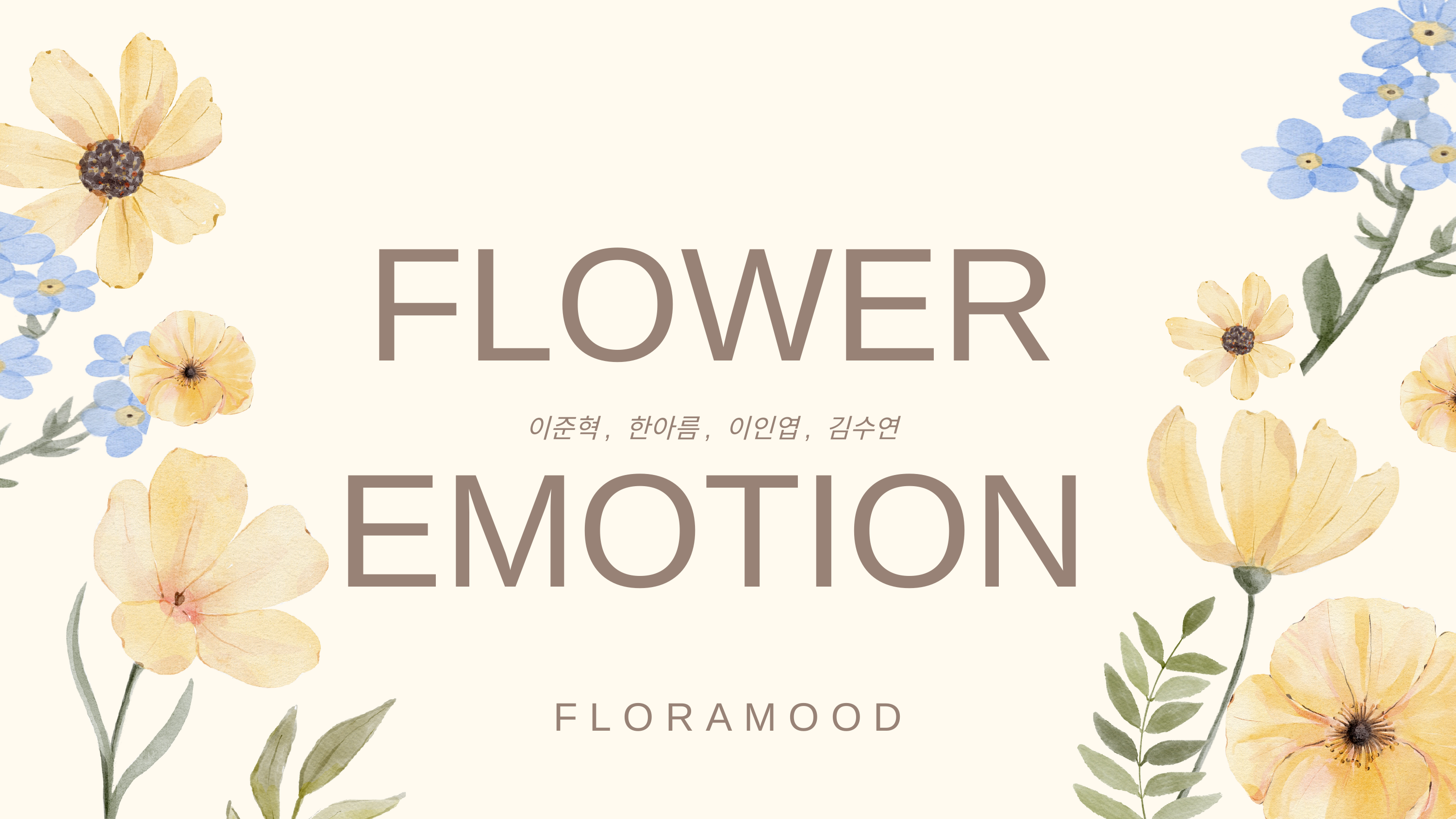

FLOWER EMOTION

이준혁, 한아름, 이인엽, 김수연

FLORAMOOD